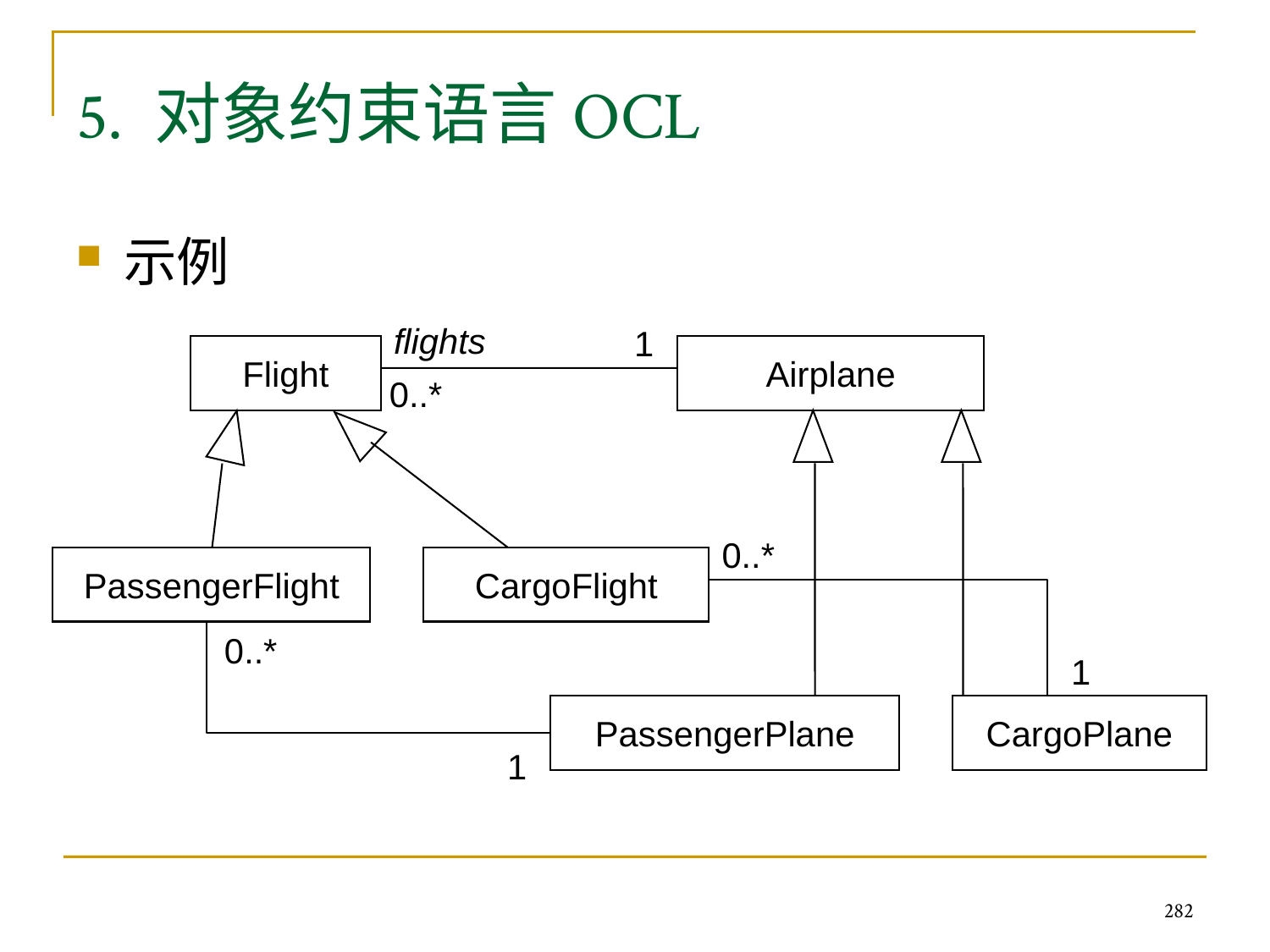

# 5. 对象约束语言OCL
示例
flights
1

0..*
Flight
Airplane

PassengerFlight
CargoFlight

PassengerPlane
CargoPlane
0..*

1

0..*

1
282